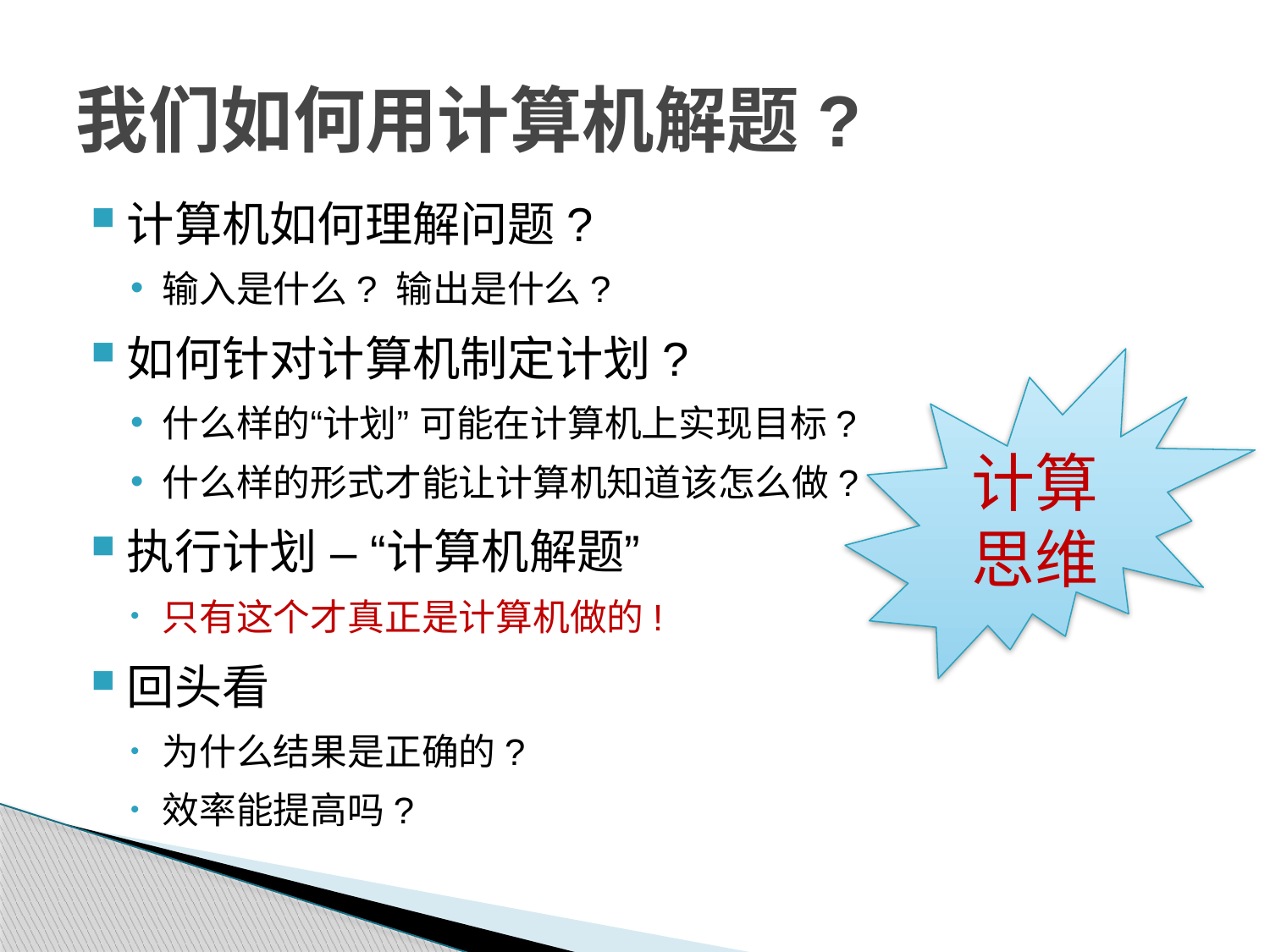

# 我们如何用计算机解题?
计算机如何理解问题?
输入是什么? 输出是什么?
如何针对计算机制定计划?
什么样的“计划” 可能在计算机上实现目标?
什么样的形式才能让计算机知道该怎么做?
执行计划 – “计算机解题”
只有这个才真正是计算机做的!
回头看
为什么结果是正确的?
效率能提高吗?
计算
思维